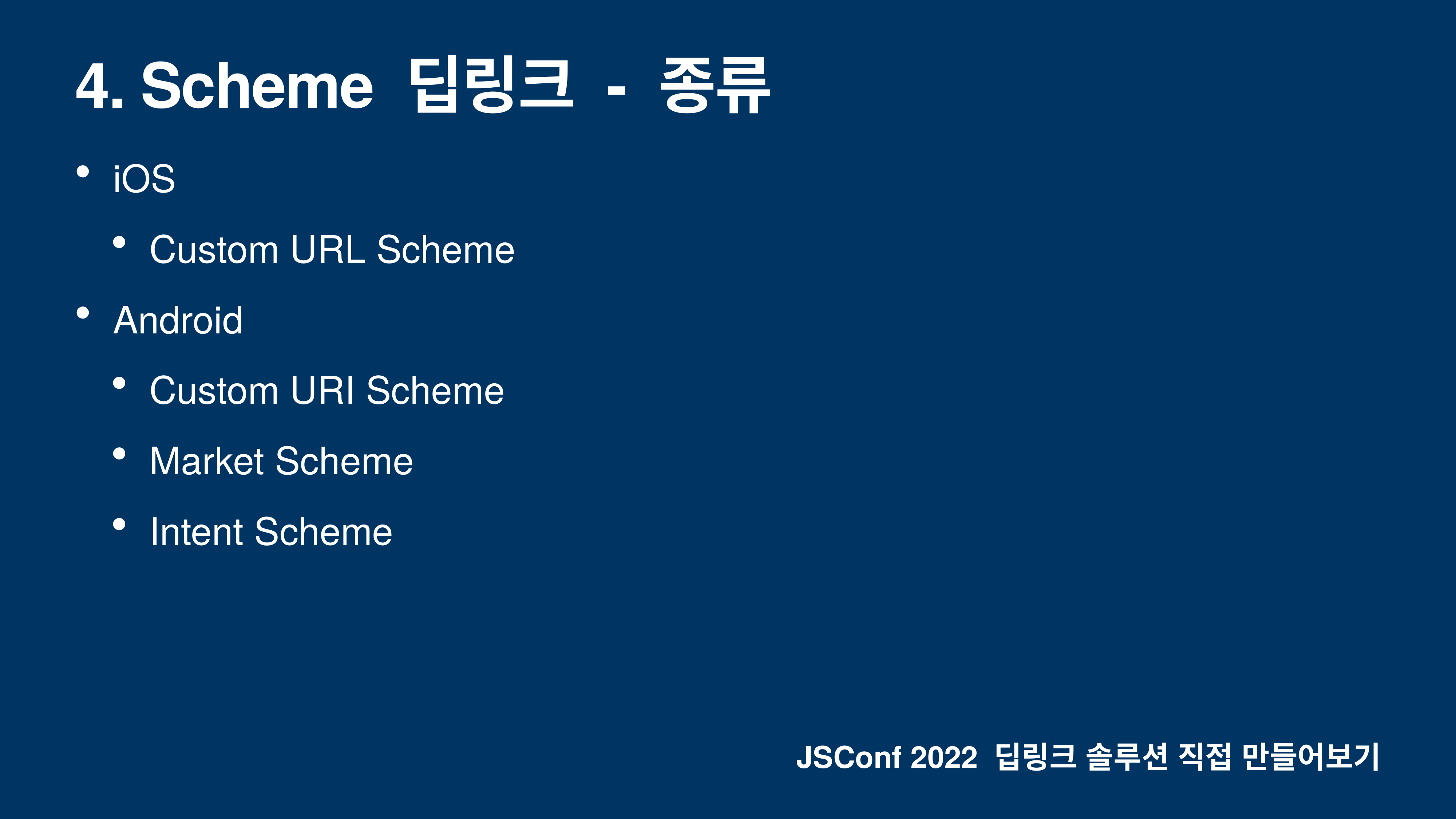

# 4. Scheme 딥링크 - 종류
iOS
Custom URL Scheme
Android
Custom URI Scheme
Market Scheme
Intent Scheme
JSConf 2022 딥링크 솔루션 직접 만들어보기